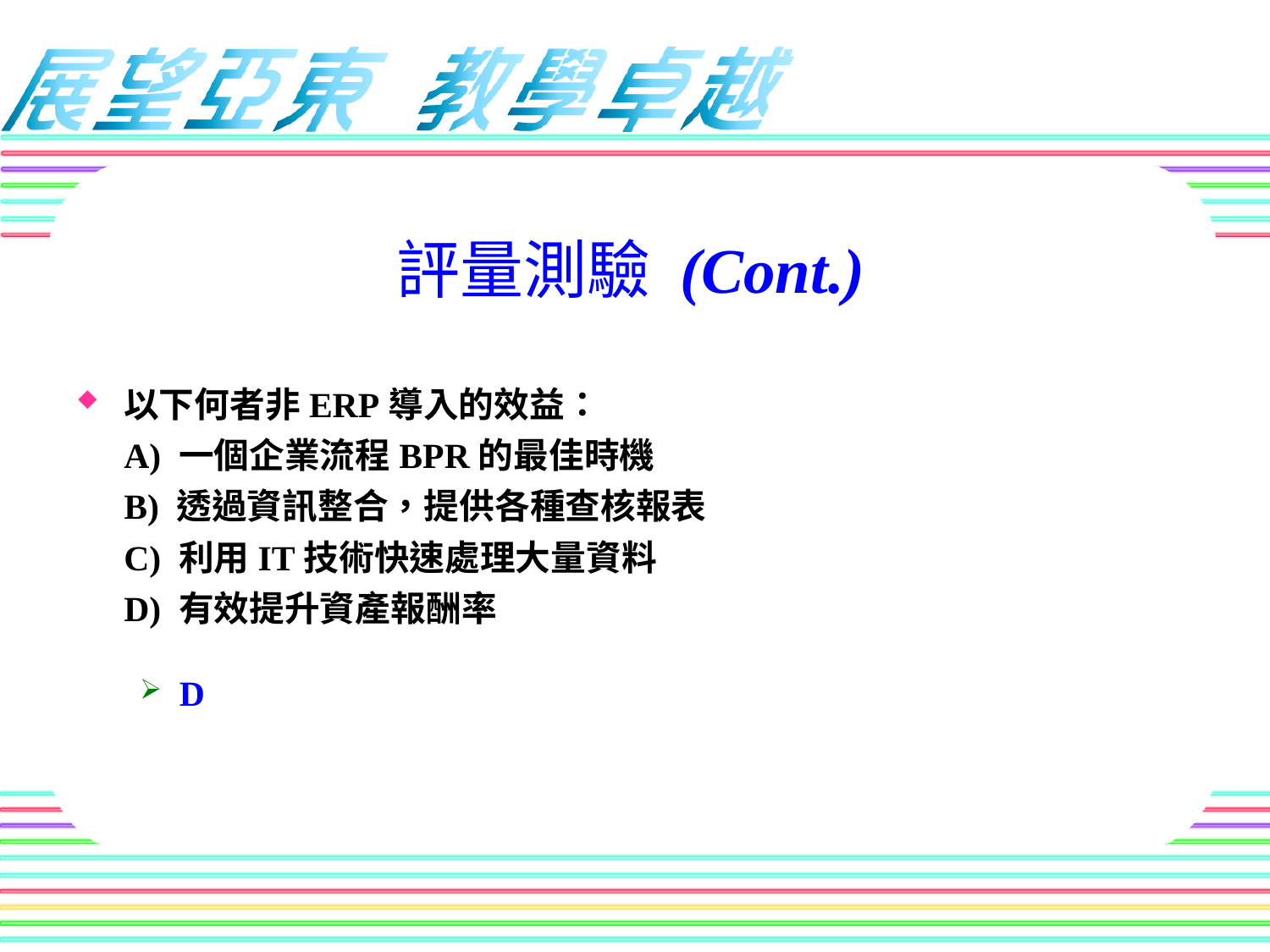

評量測驗 (Cont.)
以下何者非ERP導入的效益：
A) 一個企業流程BPR的最佳時機
B) 透過資訊整合，提供各種查核報表
C) 利用IT技術快速處理大量資料
D) 有效提升資產報酬率
D